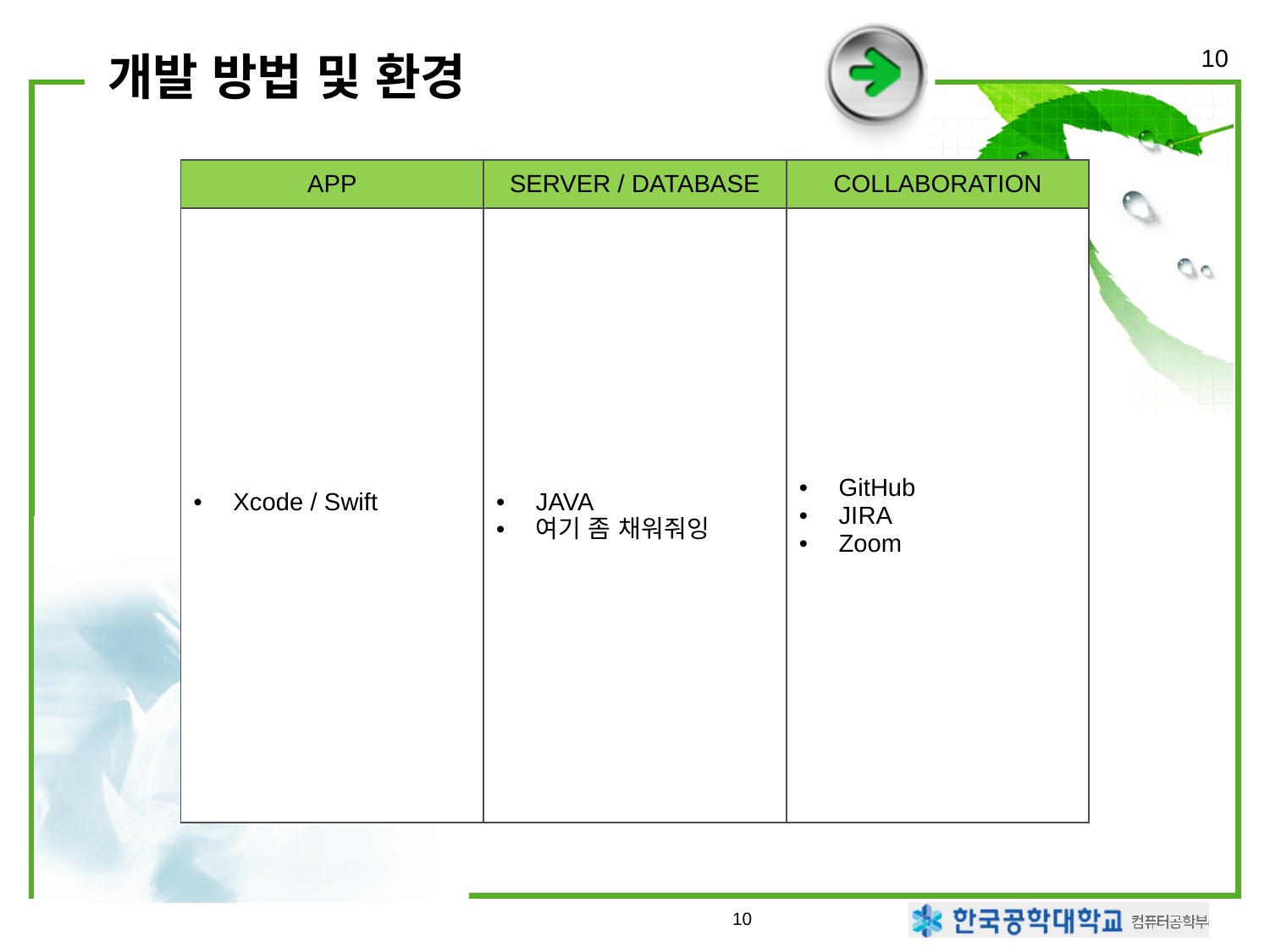

# 개발 방법 및 환경
10
| APP | SERVER / DATABASE | COLLABORATION |
| --- | --- | --- |
| Xcode / Swift | JAVA 여기 좀 채워줘잉 | GitHub JIRA Zoom |